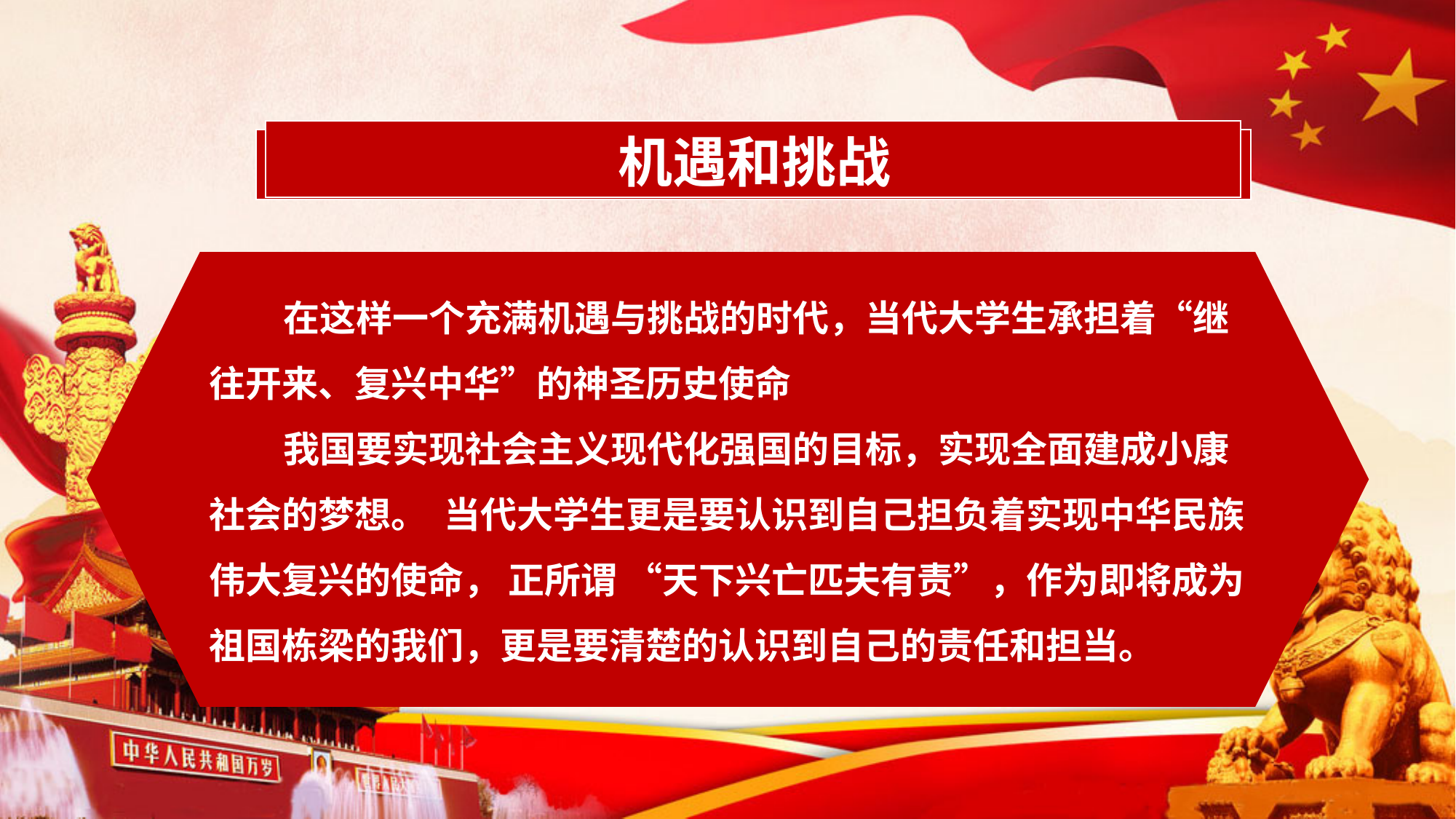

机遇和挑战

        在这样一个充满机遇与挑战的时代，当代大学生承担着“继往开来、复兴中华”的神圣历史使命
        我国要实现社会主义现代化强国的目标，实现全面建成小康社会的梦想。  当代大学生更是要认识到自己担负着实现中华民族伟大复兴的使命， 正所谓 “天下兴亡匹夫有责”，作为即将成为祖国栋梁的我们，更是要清楚的认识到自己的责任和担当。